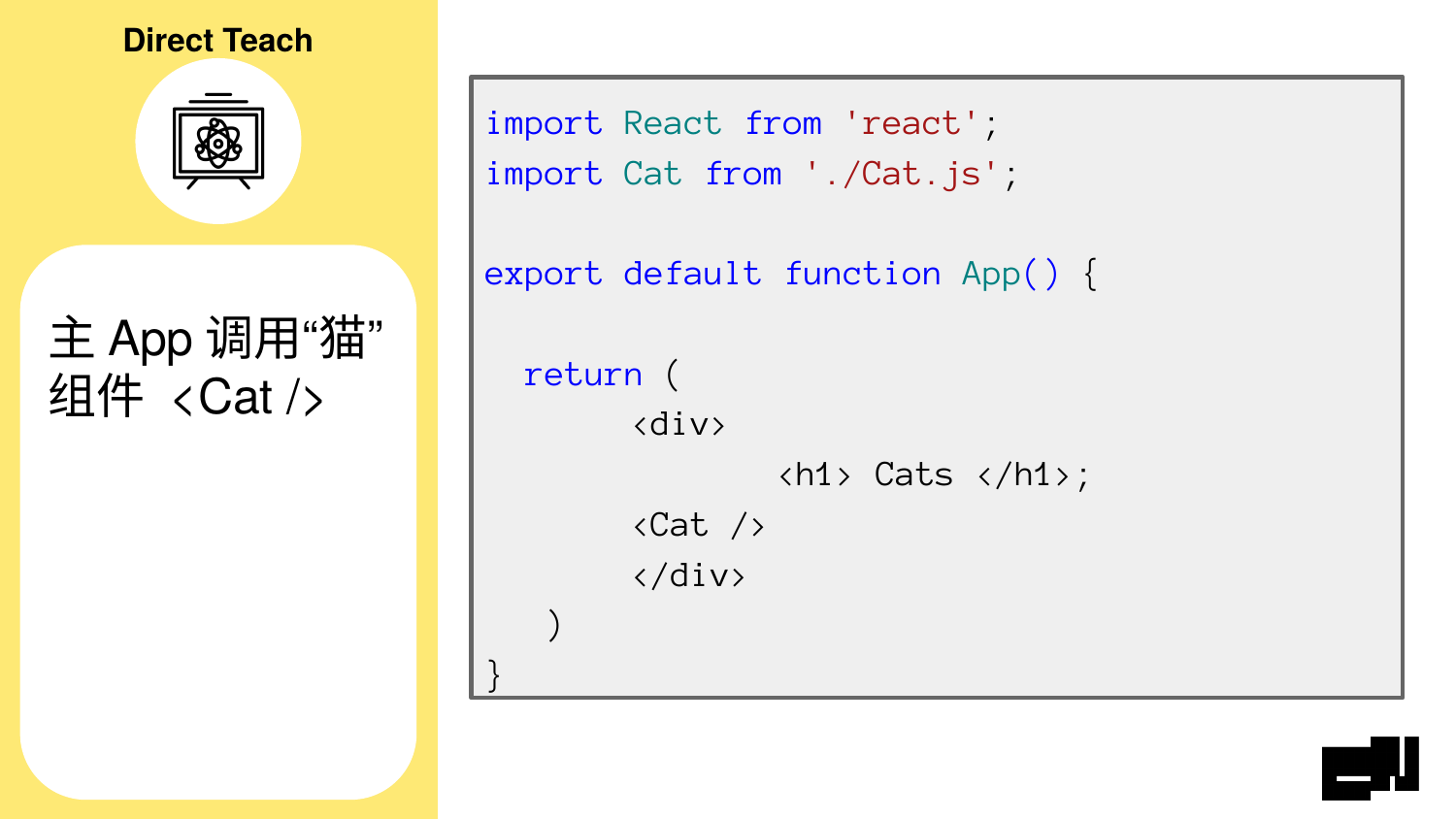

import React from 'react';
import Cat from './Cat.js';

export default function App() {

  return (
	<div>
     		<h1> Cats </h1>;
      	<Cat />
	</div>
   )
}

主App调用“猫”组件 <Cat />